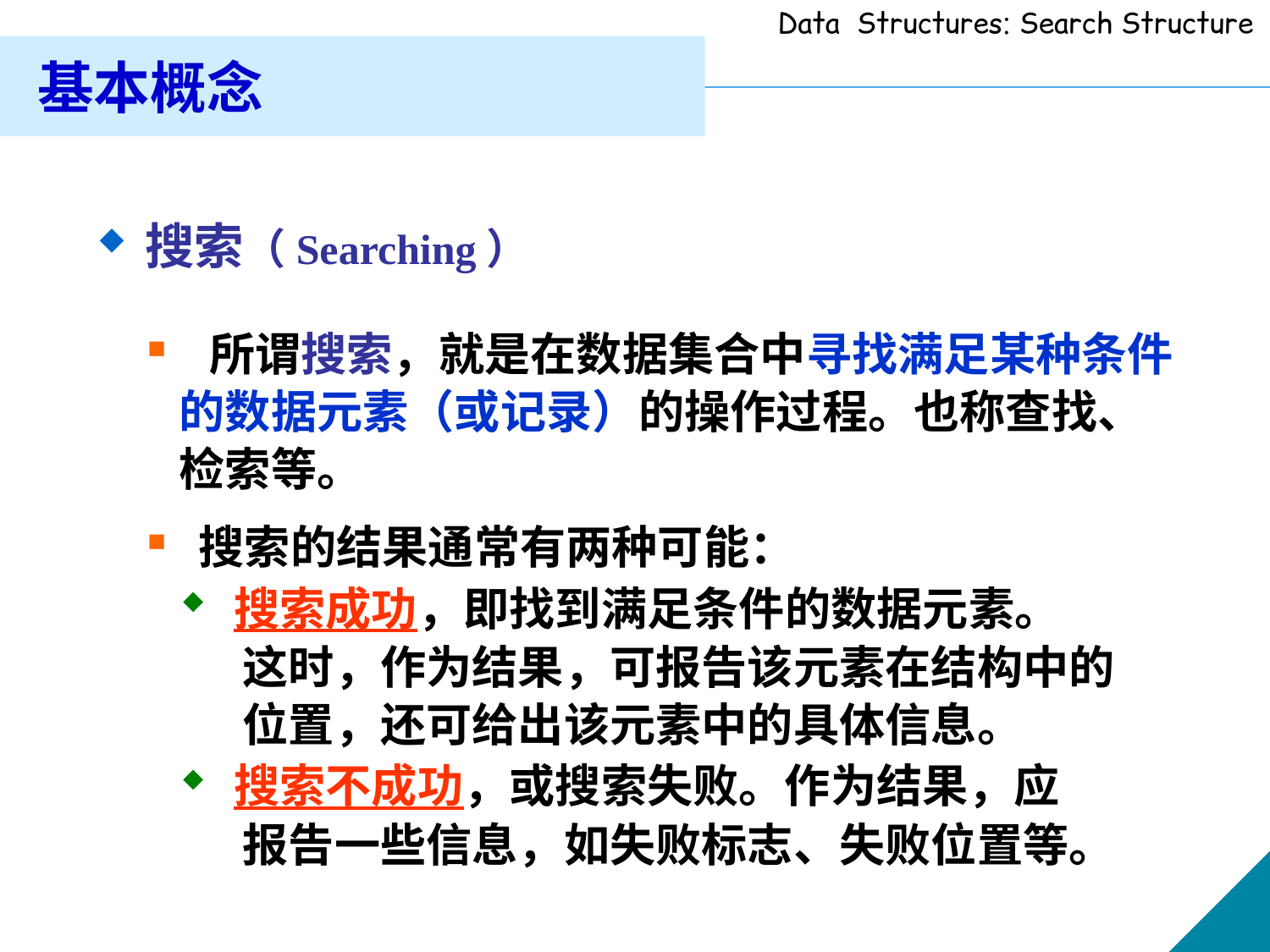

基本概念
搜索（Searching）
  所谓搜索，就是在数据集合中寻找满足某种条件
  的数据元素（或记录）的操作过程。也称查找、
  检索等。

 搜索的结果通常有两种可能：
 搜索成功，即找到满足条件的数据元素。
  这时，作为结果，可报告该元素在结构中的
  位置，还可给出该元素中的具体信息。
 搜索不成功，或搜索失败。作为结果，应
  报告一些信息，如失败标志、失败位置等。